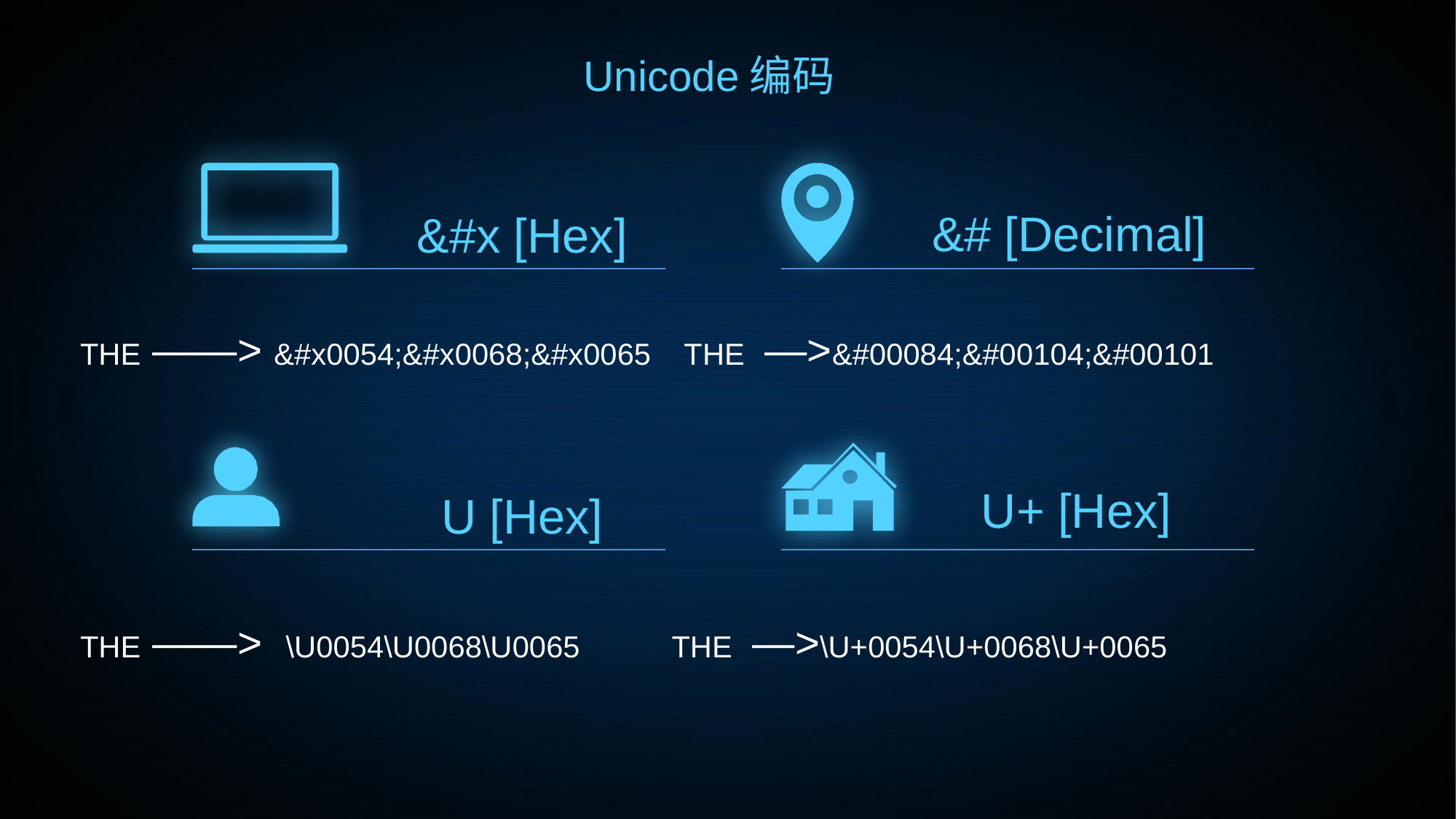

Unicode编码

&# [Decimal]
&#x [Hex]
THE ——> &#x0054;&#x0068;&#x0065    THE  —>&#00084;&#00104;&#00101

U+ [Hex]
U [Hex]
THE ——>  \U0054\U0068\U0065           THE  —>\U+0054\U+0068\U+0065